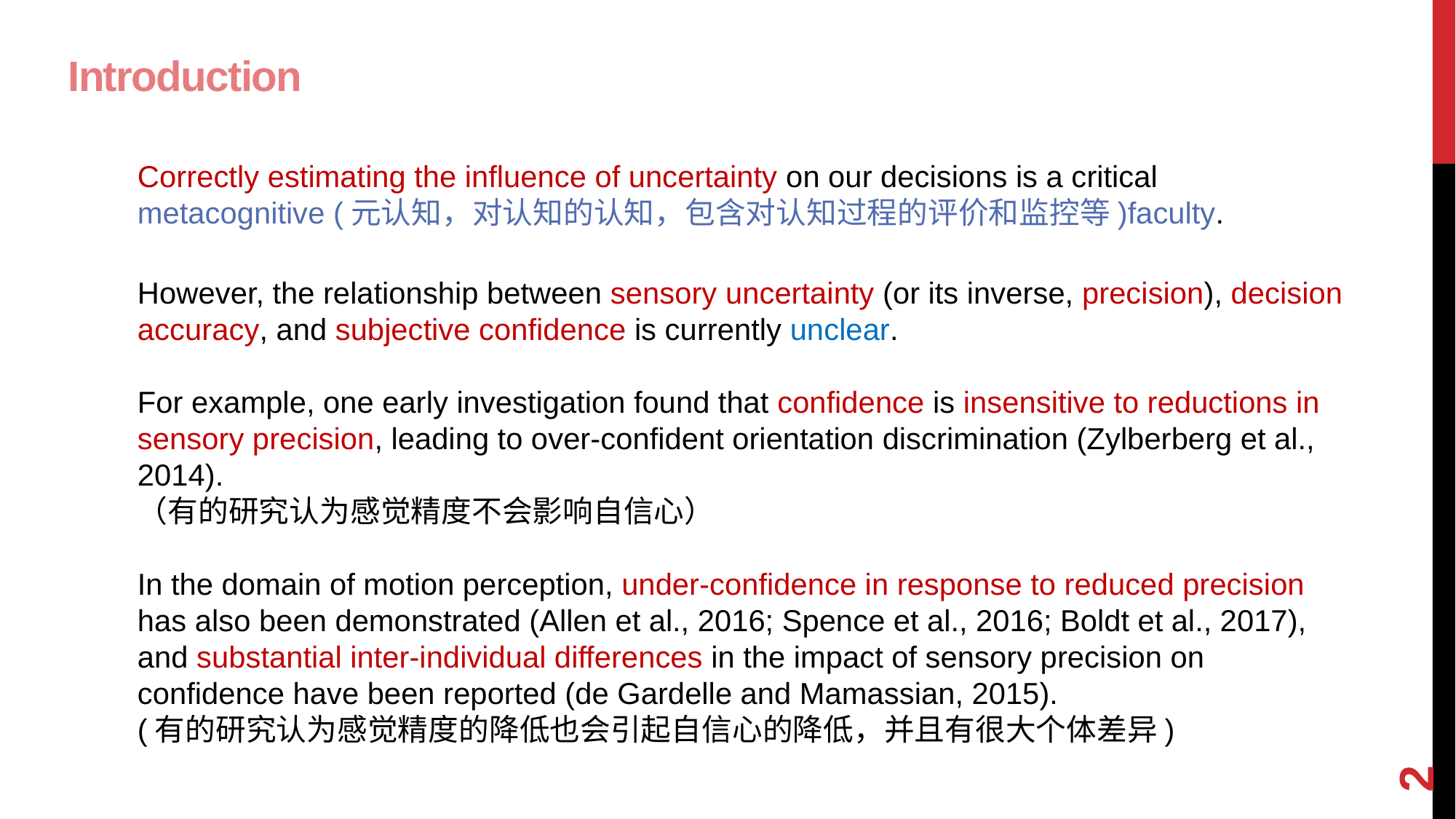

# Introduction
Correctly estimating the influence of uncertainty on our decisions is a critical metacognitive (元认知，对认知的认知，包含对认知过程的评价和监控等)faculty.

However, the relationship between sensory uncertainty (or its inverse, precision), decision accuracy, and subjective confidence is currently unclear.

For example, one early investigation found that confidence is insensitive to reductions in sensory precision, leading to over-confident orientation discrimination (Zylberberg et al., 2014).
（有的研究认为感觉精度不会影响自信心）

In the domain of motion perception, under-confidence in response to reduced precision has also been demonstrated (Allen et al., 2016; Spence et al., 2016; Boldt et al., 2017), and substantial inter-individual differences in the impact of sensory precision on confidence have been reported (de Gardelle and Mamassian, 2015).
(有的研究认为感觉精度的降低也会引起自信心的降低，并且有很大个体差异)

2